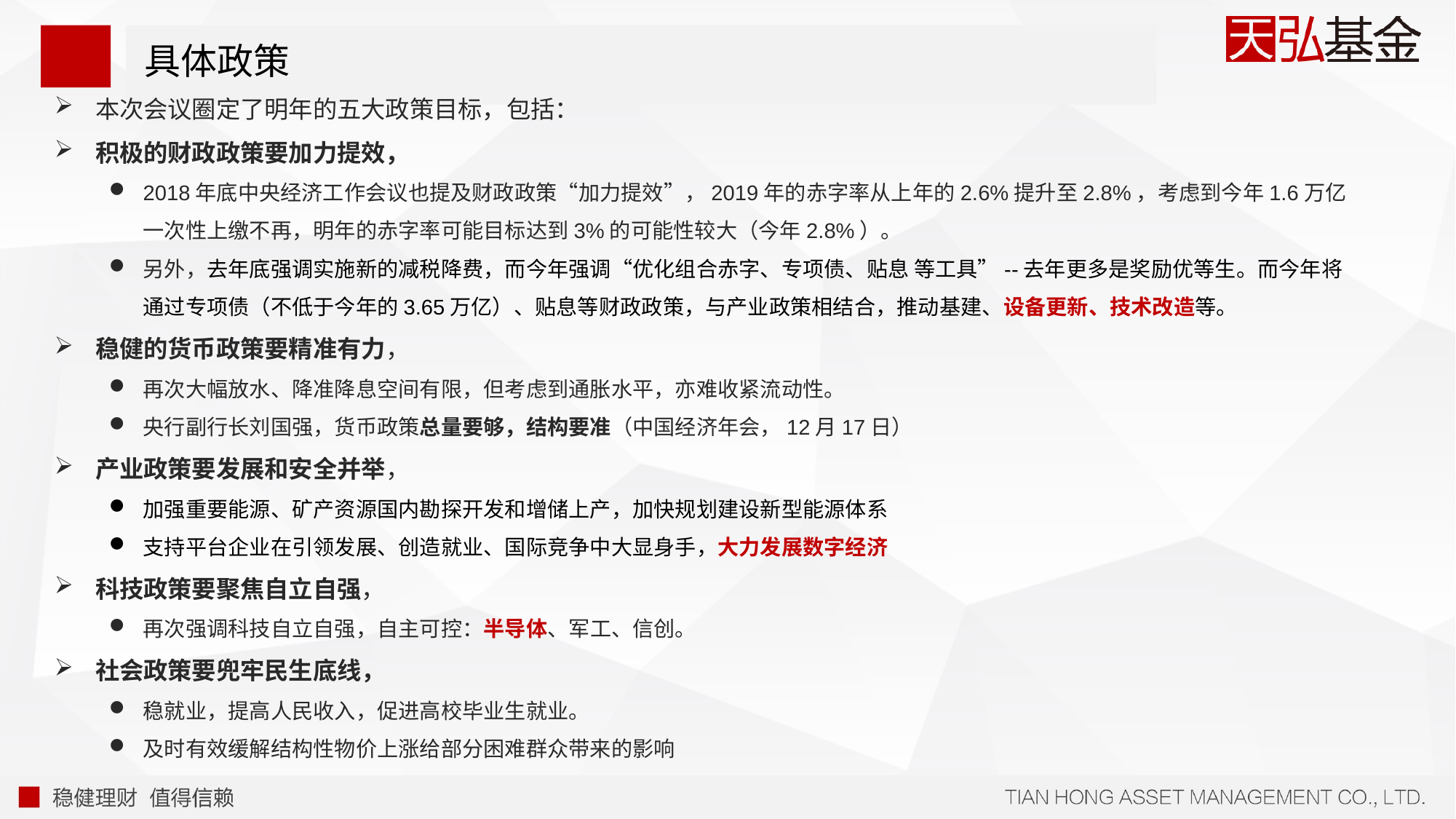

# 具体政策
本次会议圈定了明年的五大政策目标，包括：
积极的财政政策要加力提效，
2018年底中央经济工作会议也提及财政政策“加力提效”，2019年的赤字率从上年的2.6%提升至2.8%，考虑到今年1.6万亿一次性上缴不再，明年的赤字率可能目标达到3%的可能性较大（今年2.8%）。
另外，去年底强调实施新的减税降费，而今年强调“优化组合赤字、专项债、贴息 等工具”--去年更多是奖励优等生。而今年将通过专项债（不低于今年的3.65万亿）、贴息等财政政策，与产业政策相结合，推动基建、设备更新、技术改造等。
稳健的货币政策要精准有力，
再次大幅放水、降准降息空间有限，但考虑到通胀水平，亦难收紧流动性。
央行副行长刘国强，货币政策总量要够，结构要准（中国经济年会，12月17日）
产业政策要发展和安全并举，
加强重要能源、矿产资源国内勘探开发和增储上产，加快规划建设新型能源体系
支持平台企业在引领发展、创造就业、国际竞争中大显身手，大力发展数字经济
科技政策要聚焦自立自强，
再次强调科技自立自强，自主可控：半导体、军工、信创。
社会政策要兜牢民生底线，
稳就业，提高人民收入，促进高校毕业生就业。
及时有效缓解结构性物价上涨给部分困难群众带来的影响